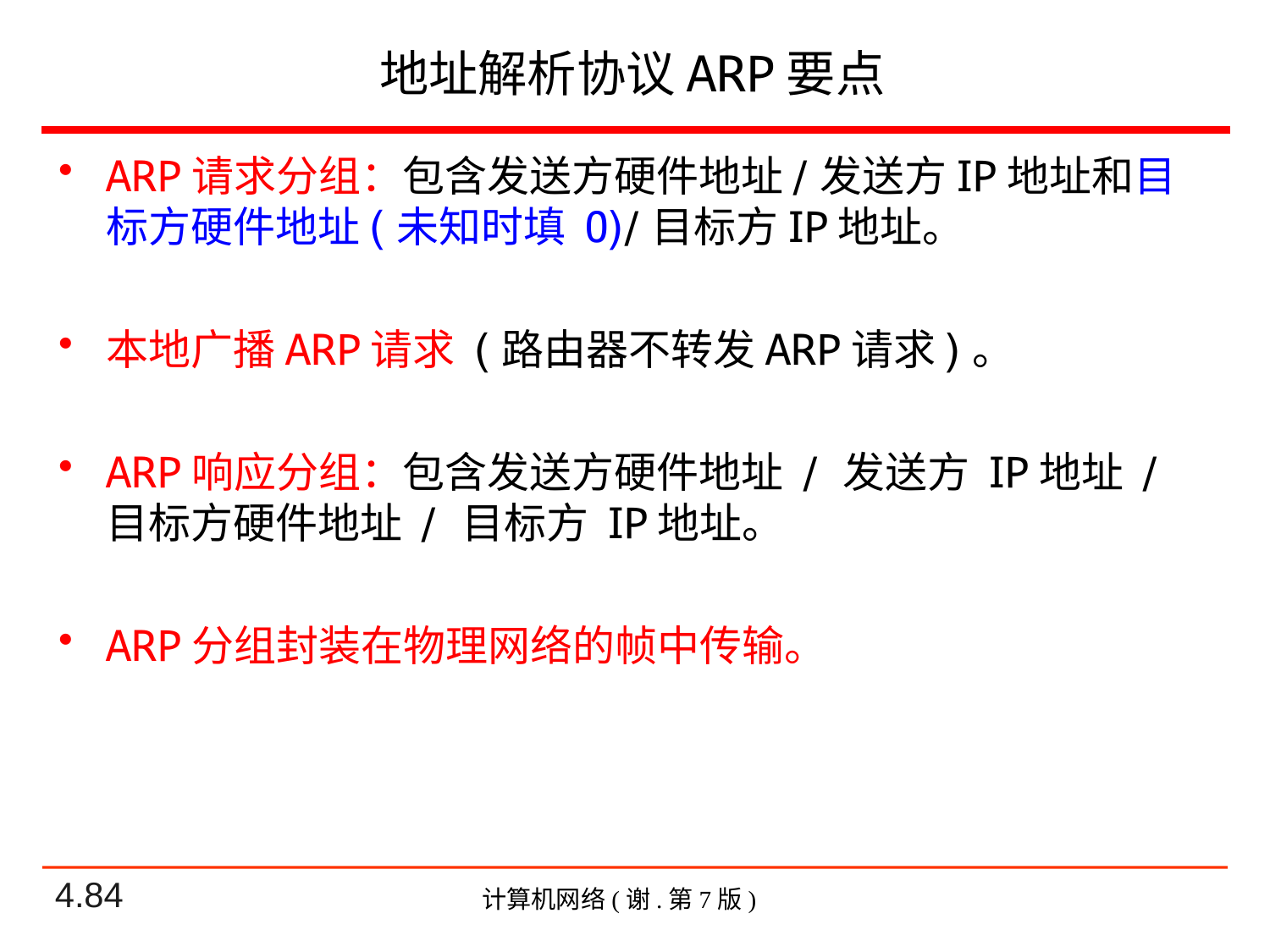

# 地址解析协议ARP要点
ARP请求分组：包含发送方硬件地址/发送方IP地址和目标方硬件地址(未知时填 0)/目标方IP地址。

本地广播ARP请求 (路由器不转发ARP请求)。

ARP响应分组：包含发送方硬件地址 / 发送方 IP地址 / 目标方硬件地址 / 目标方 IP地址。

ARP分组封装在物理网络的帧中传输。